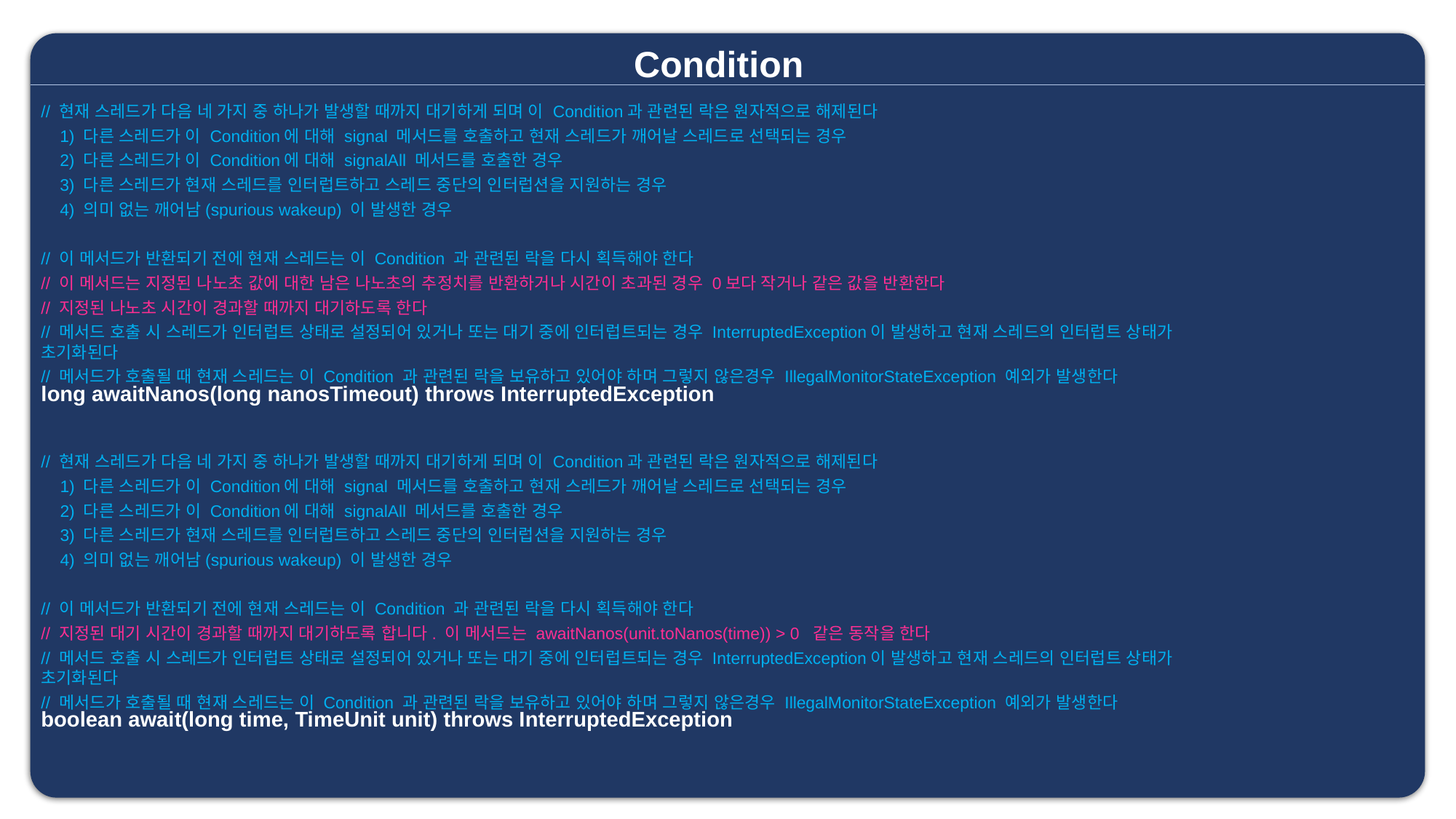

Condition
// 현재 스레드가 다음 네 가지 중 하나가 발생할 때까지 대기하게 되며 이 Condition과 관련된 락은 원자적으로 해제된다
    1) 다른 스레드가 이 Condition에 대해 signal 메서드를 호출하고 현재 스레드가 깨어날 스레드로 선택되는 경우
    2) 다른 스레드가 이 Condition에 대해 signalAll 메서드를 호출한 경우
    3) 다른 스레드가 현재 스레드를 인터럽트하고 스레드 중단의 인터럽션을 지원하는 경우
    4) 의미 없는 깨어남(spurious wakeup) 이 발생한 경우

// 이 메서드가 반환되기 전에 현재 스레드는 이 Condition 과 관련된 락을 다시 획득해야 한다
// 이 메서드는 지정된 나노초 값에 대한 남은 나노초의 추정치를 반환하거나 시간이 초과된 경우 0보다 작거나 같은 값을 반환한다
// 지정된 나노초 시간이 경과할 때까지 대기하도록 한다
// 메서드 호출 시 스레드가 인터럽트 상태로 설정되어 있거나 또는 대기 중에 인터럽트되는 경우 InterruptedException이 발생하고 현재 스레드의 인터럽트 상태가 초기화된다
// 메서드가 호출될 때 현재 스레드는 이 Condition 과 관련된 락을 보유하고 있어야 하며 그렇지 않은경우 IllegalMonitorStateException 예외가 발생한다
long awaitNanos(long nanosTimeout) throws InterruptedException

boolean await(long time, TimeUnit unit) throws InterruptedException
// 현재 스레드가 다음 네 가지 중 하나가 발생할 때까지 대기하게 되며 이 Condition과 관련된 락은 원자적으로 해제된다
    1) 다른 스레드가 이 Condition에 대해 signal 메서드를 호출하고 현재 스레드가 깨어날 스레드로 선택되는 경우
    2) 다른 스레드가 이 Condition에 대해 signalAll 메서드를 호출한 경우
    3) 다른 스레드가 현재 스레드를 인터럽트하고 스레드 중단의 인터럽션을 지원하는 경우
    4) 의미 없는 깨어남(spurious wakeup) 이 발생한 경우

// 이 메서드가 반환되기 전에 현재 스레드는 이 Condition 과 관련된 락을 다시 획득해야 한다
// 지정된 대기 시간이 경과할 때까지 대기하도록 합니다. 이 메서드는 awaitNanos(unit.toNanos(time)) > 0  같은 동작을 한다
// 메서드 호출 시 스레드가 인터럽트 상태로 설정되어 있거나 또는 대기 중에 인터럽트되는 경우 InterruptedException이 발생하고 현재 스레드의 인터럽트 상태가 초기화된다
// 메서드가 호출될 때 현재 스레드는 이 Condition 과 관련된 락을 보유하고 있어야 하며 그렇지 않은경우 IllegalMonitorStateException 예외가 발생한다